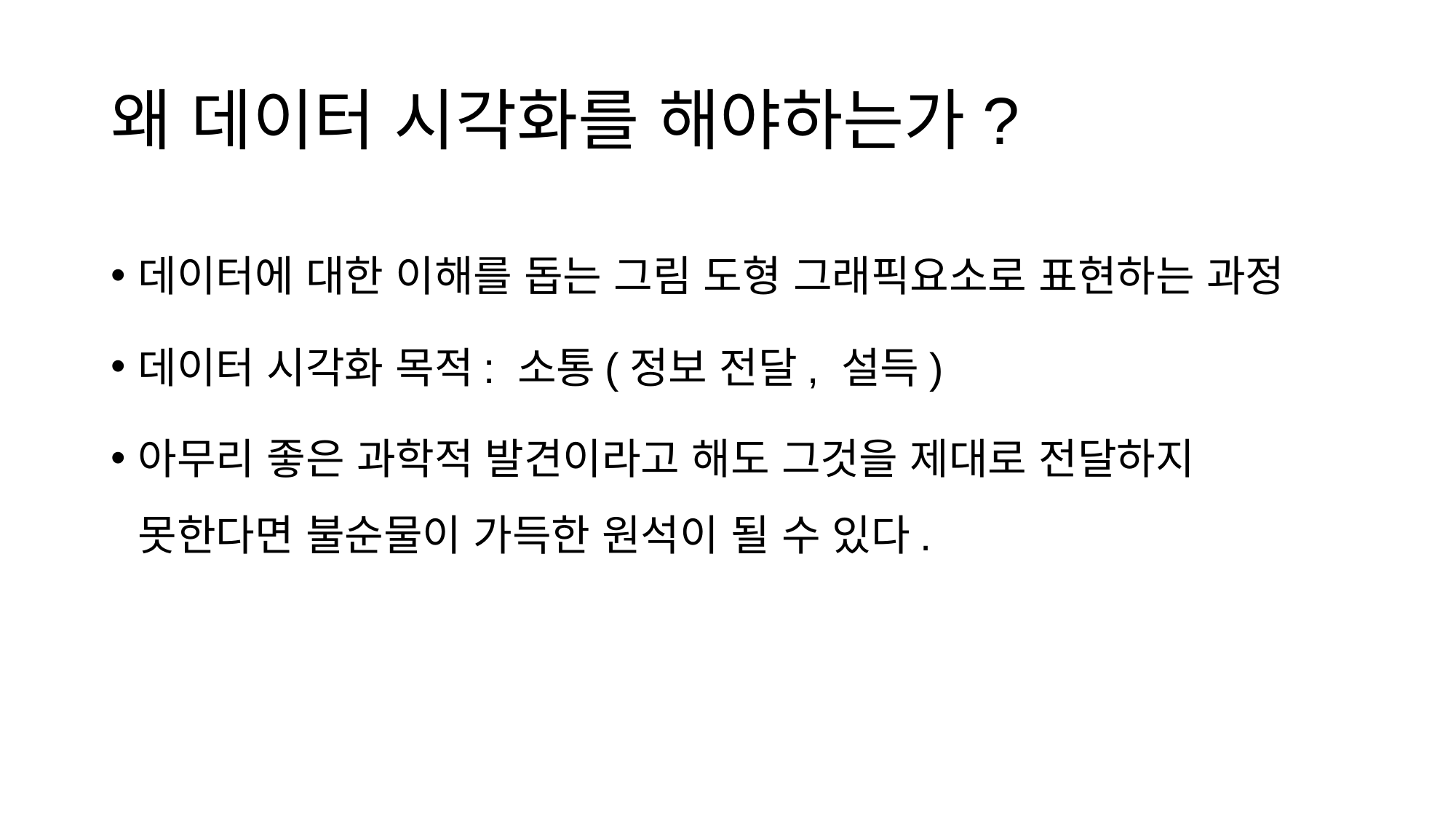

# 왜 데이터 시각화를 해야하는가?
데이터에 대한 이해를 돕는 그림 도형 그래픽요소로 표현하는 과정
데이터 시각화 목적: 소통(정보 전달, 설득)
아무리 좋은 과학적 발견이라고 해도 그것을 제대로 전달하지 못한다면 불순물이 가득한 원석이 될 수 있다.